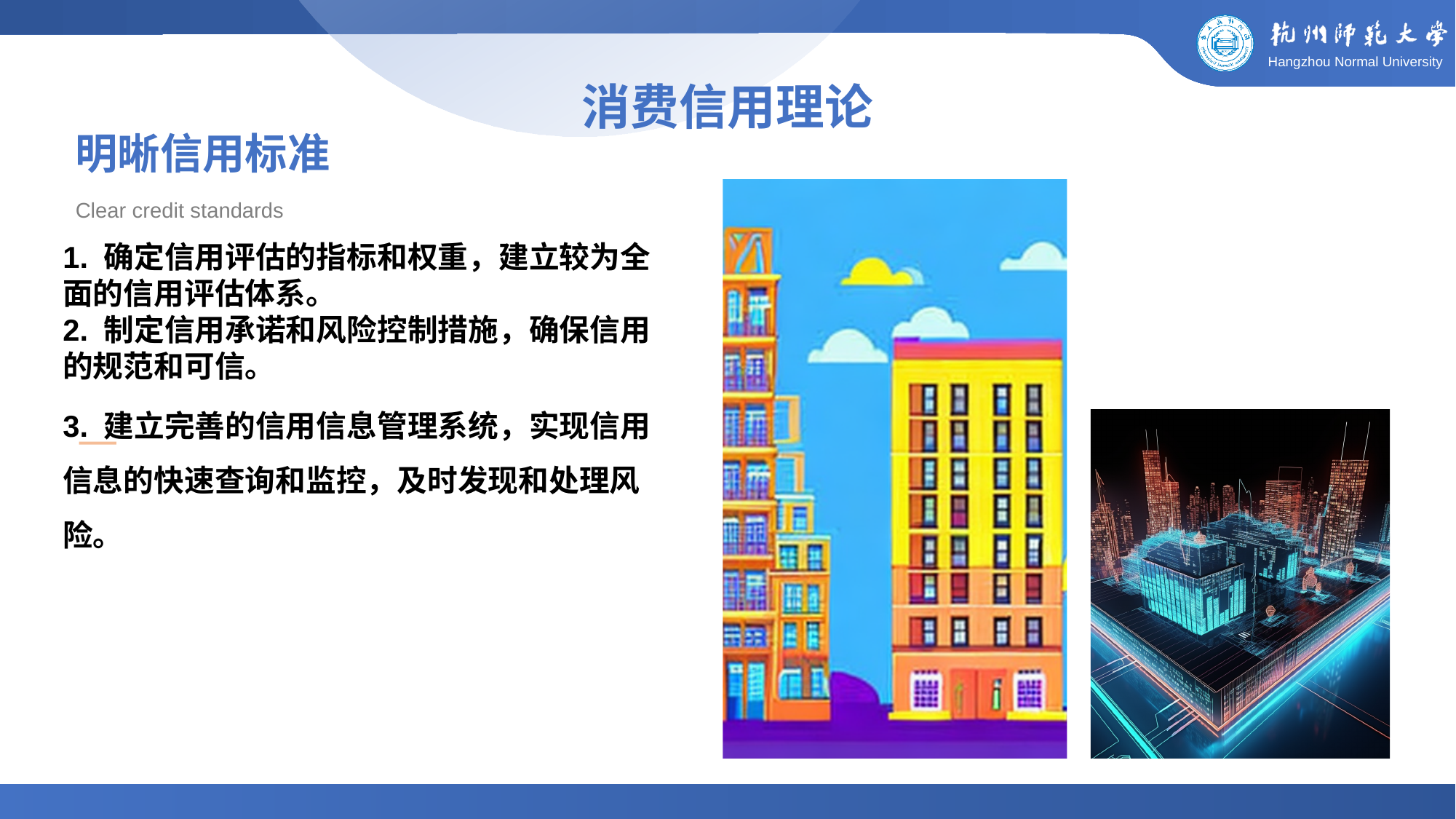

消费信用理论
明晰信用标准

Clear credit standards
1. 确定信用评估的指标和权重，建立较为全面的信用评估体系。
2. 制定信用承诺和风险控制措施，确保信用的规范和可信。
3. 建立完善的信用信息管理系统，实现信用信息的快速查询和监控，及时发现和处理风险。